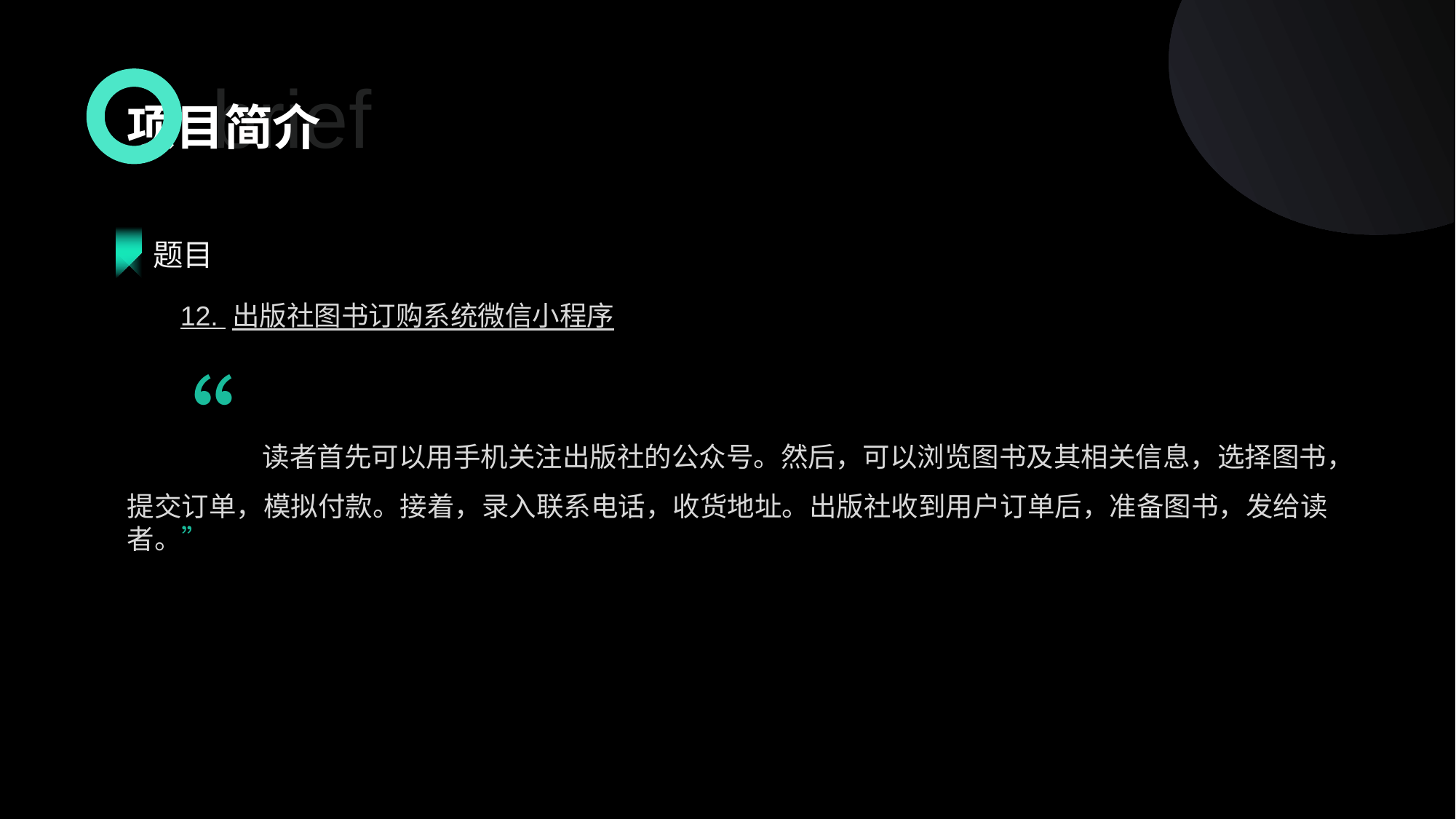

brief

项目简介

题目
12. 出版社图书订购系统微信小程序
“读者首先可以用手机关注出版社的公众号。然后，可以浏览图书及其相关信息，选择图书，提交订单，模拟付款。接着，录入联系电话，收货地址。出版社收到用户订单后，准备图书，发给读者。”